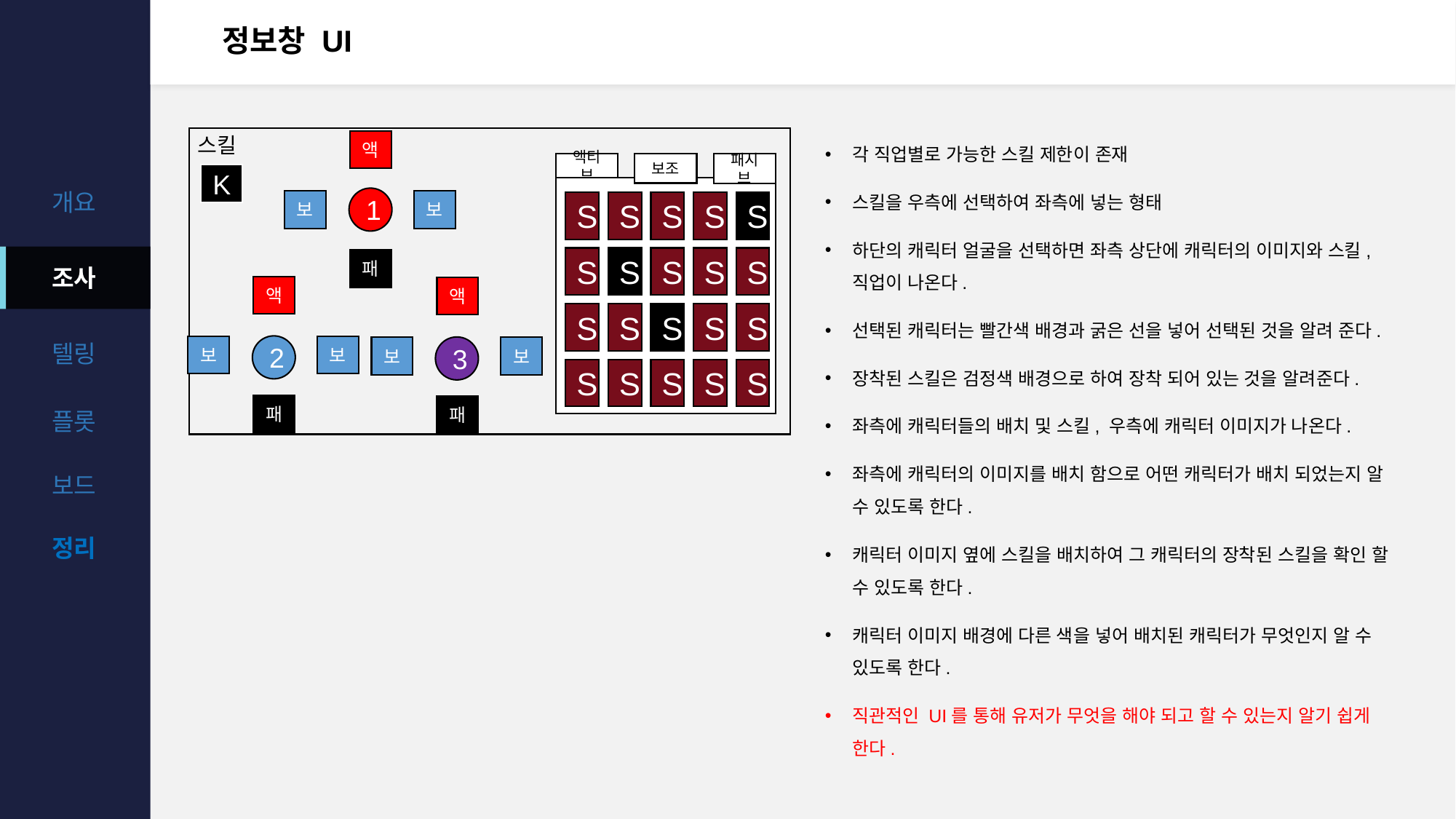

# 정보창 UI
각 직업별로 가능한 스킬 제한이 존재
스킬을 우측에 선택하여 좌측에 넣는 형태
하단의 캐릭터 얼굴을 선택하면 좌측 상단에 캐릭터의 이미지와 스킬, 직업이 나온다.
선택된 캐릭터는 빨간색 배경과 굵은 선을 넣어 선택된 것을 알려 준다.
장착된 스킬은 검정색 배경으로 하여 장착 되어 있는 것을 알려준다.
좌측에 캐릭터들의 배치 및 스킬, 우측에 캐릭터 이미지가 나온다.
좌측에 캐릭터의 이미지를 배치 함으로 어떤 캐릭터가 배치 되었는지 알 수 있도록 한다.
캐릭터 이미지 옆에 스킬을 배치하여 그 캐릭터의 장착된 스킬을 확인 할 수 있도록 한다.
캐릭터 이미지 배경에 다른 색을 넣어 배치된 캐릭터가 무엇인지 알 수 있도록 한다.
직관적인 UI를 통해 유저가 무엇을 해야 되고 할 수 있는지 알기 쉽게 한다.

스킬

액
보
보
패
1
액티브
보조
패시브

S
S
S
S
S
S
S
S
S
S
S
S
S
S
S
S
S
S
S
S
K
액
보
보
패
2
액
보
보
패
3